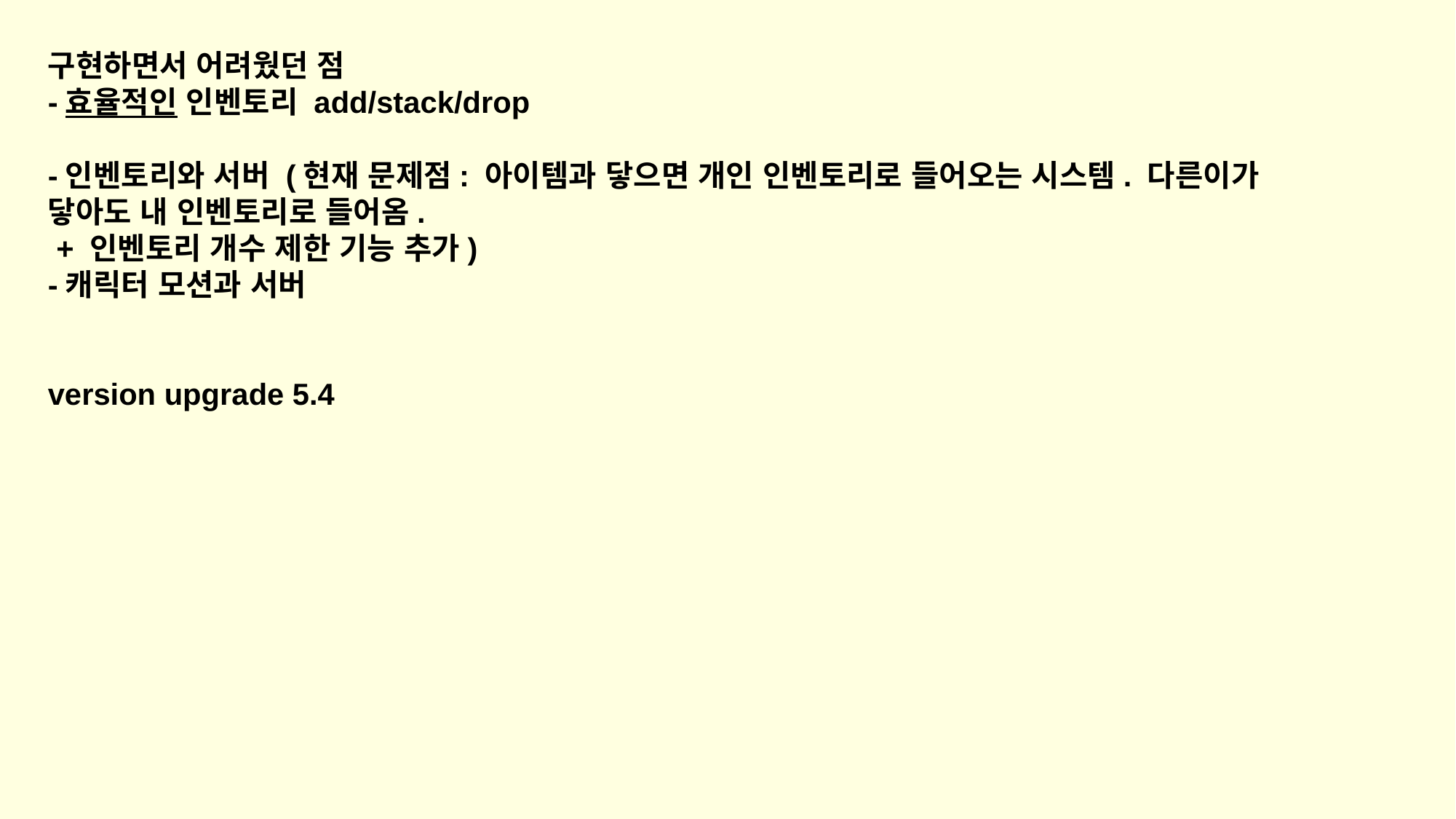

구현하면서 어려웠던 점
-효율적인 인벤토리 add/stack/drop

-인벤토리와 서버 (현재 문제점: 아이템과 닿으면 개인 인벤토리로 들어오는 시스템. 다른이가 닿아도 내 인벤토리로 들어옴.
 + 인벤토리 개수 제한 기능 추가)
-캐릭터 모션과 서버

version upgrade 5.4